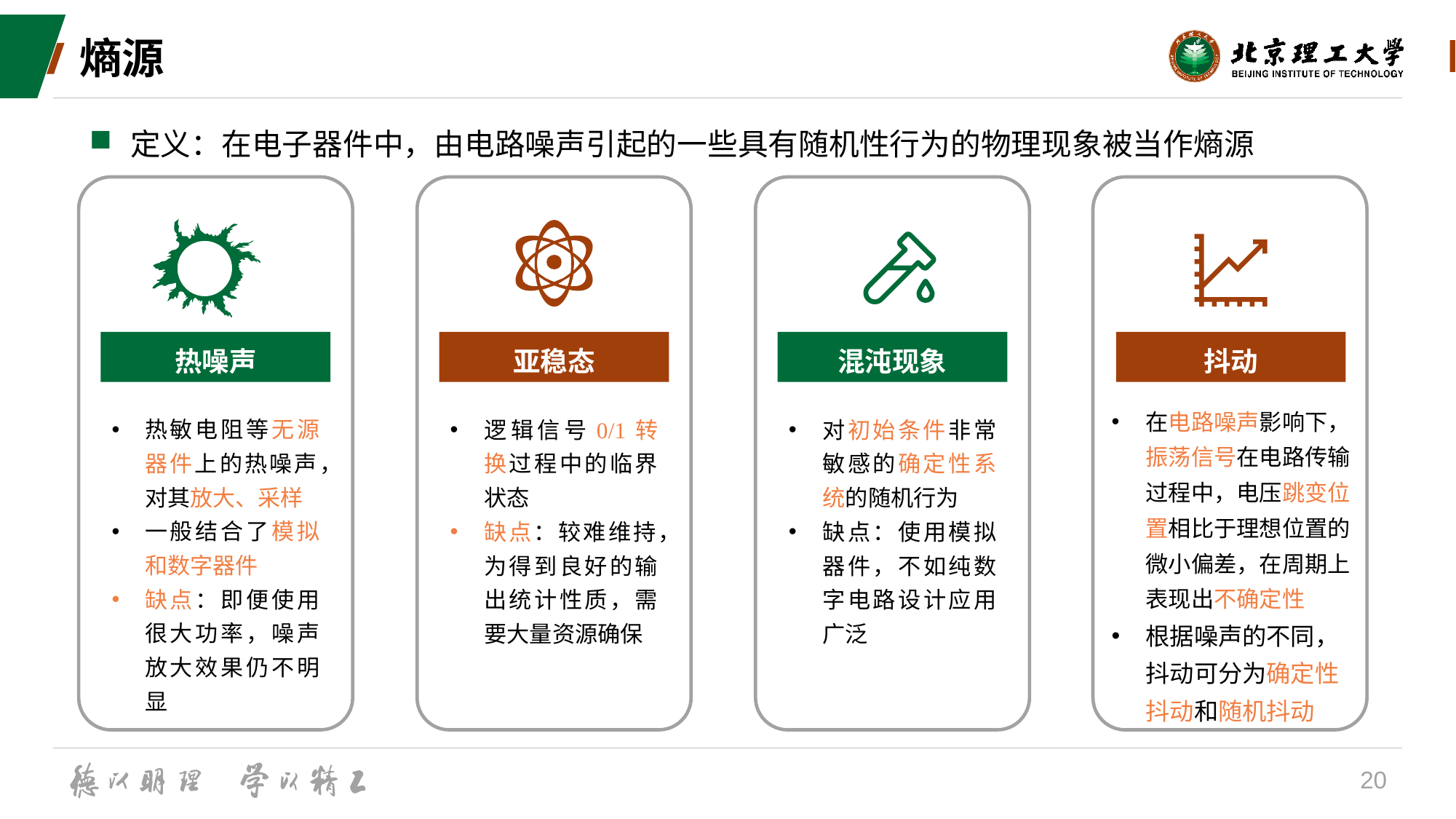

# 熵源
定义：在电子器件中，由电路噪声引起的一些具有随机性行为的物理现象被当作熵源

亚稳态
逻辑信号0/1转换过程中的临界状态
缺点：较难维持，为得到良好的输出统计性质，需要大量资源确保

混沌现象
对初始条件非常敏感的确定性系统的随机行为
缺点：使用模拟器件，不如纯数字电路设计应用广泛

抖动
在电路噪声影响下，振荡信号在电路传输过程中，电压跳变位置相比于理想位置的微小偏差，在周期上表现出不确定性
根据噪声的不同，抖动可分为确定性抖动和随机抖动

热噪声
热敏电阻等无源器件上的热噪声，对其放大、采样
一般结合了模拟和数字器件
缺点：即便使用很大功率，噪声放大效果仍不明显